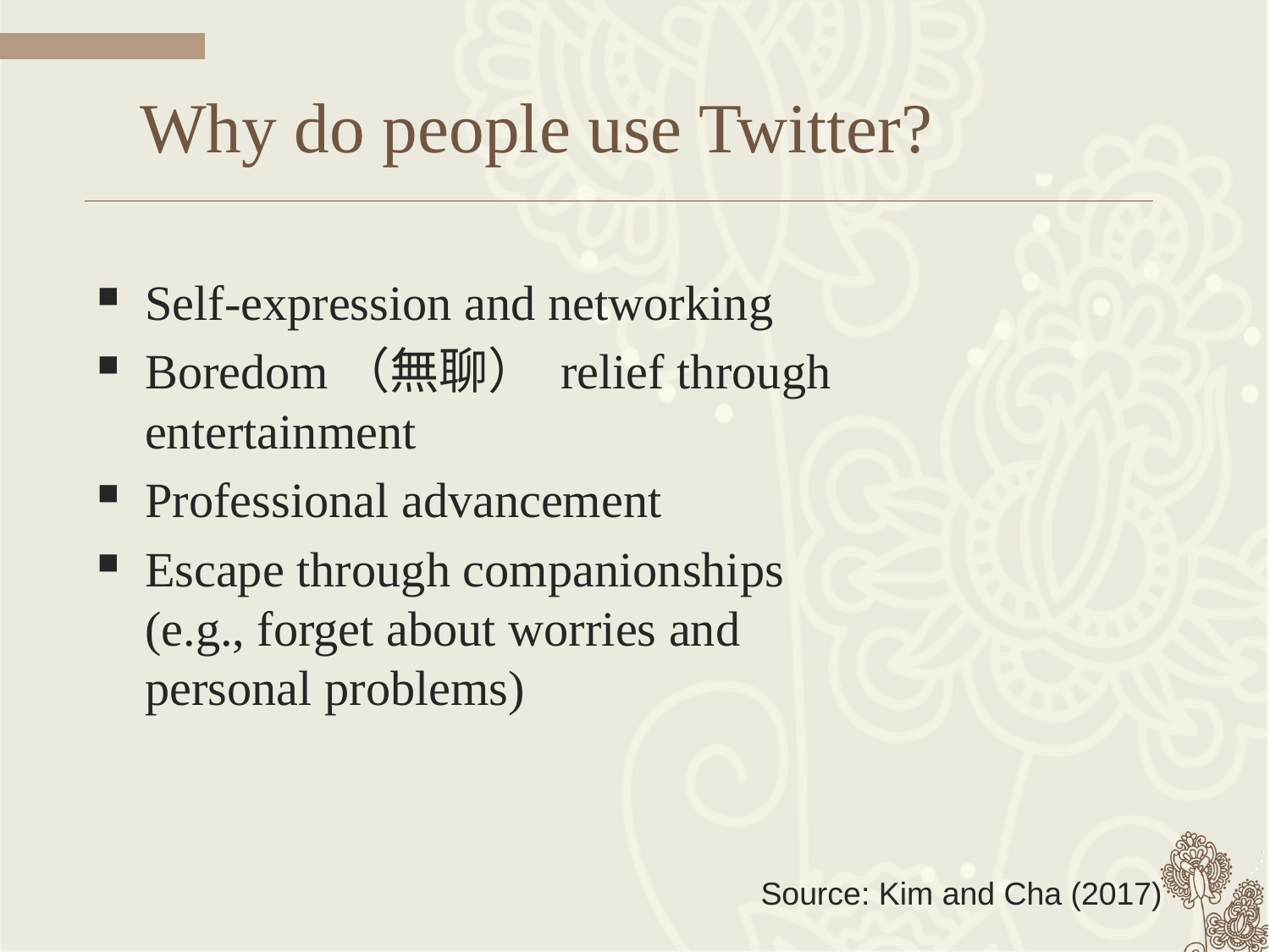

# Why do people use Twitter?
Self-expression and networking
Boredom（無聊） relief through entertainment
Professional advancement
Escape through companionships (e.g., forget about worries and personal problems)
Source: Kim and Cha (2017)